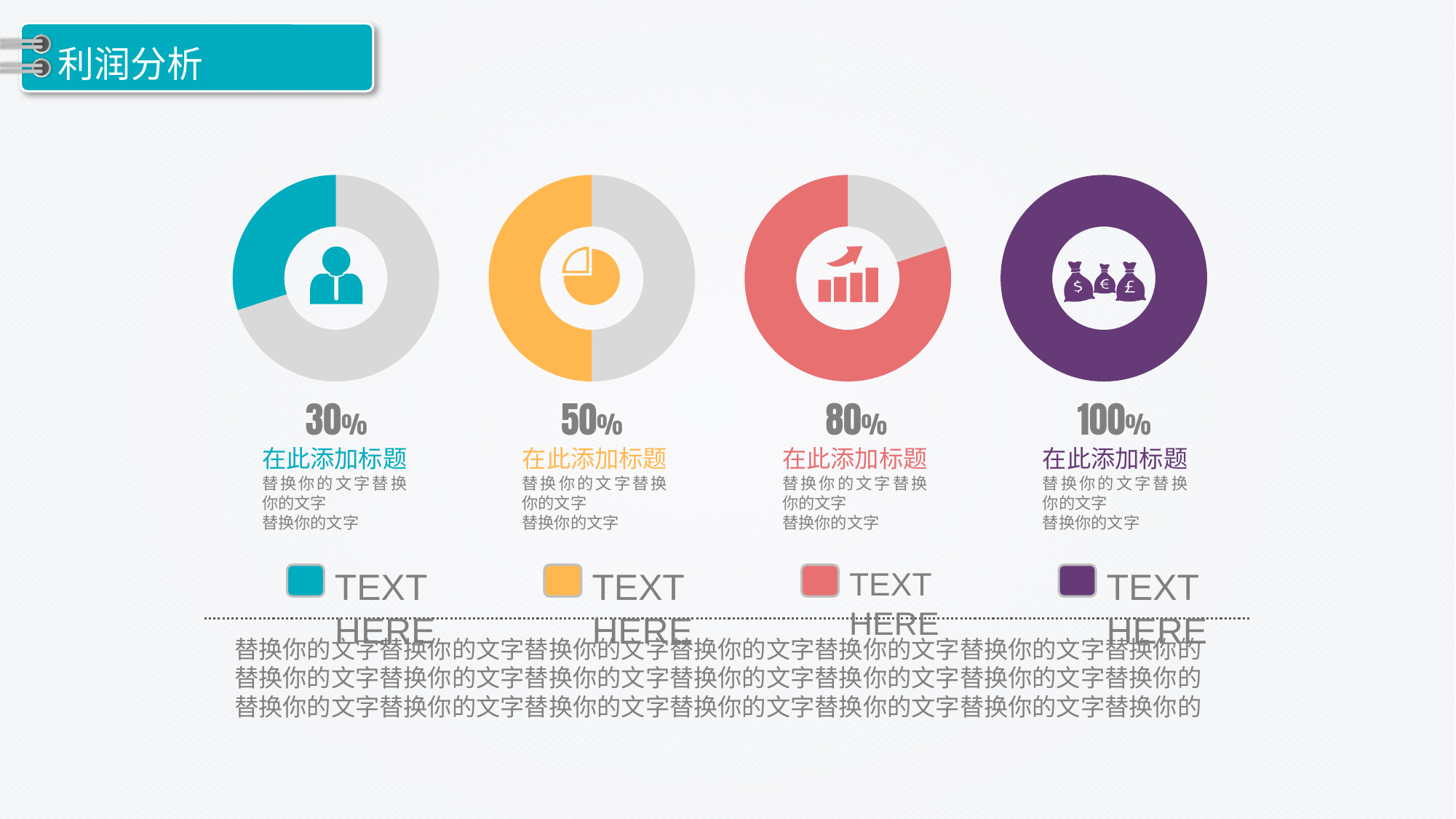

利润分析

### Chart

| Category | 列1 |
|---|---|
| 第一季度 | 70.0 |
| 第二季度 | 30.0 |

### Chart

| Category | 列1 |
|---|---|
| 第一季度 | 50.0 |
| 第二季度 | 50.0 |

### Chart

| Category | 列1 |
|---|---|
| 第一季度 | 20.0 |
| 第二季度 | 80.0 |

### Chart

| Category | 列1 |
|---|---|
| 第一季度 | 0.0 |
| 第二季度 | 100.0 |

30%
50%
80%
100%
在此添加标题
替换你的文字替换你的文字
替换你的文字

在此添加标题
替换你的文字替换你的文字
替换你的文字

在此添加标题
替换你的文字替换你的文字
替换你的文字

在此添加标题
替换你的文字替换你的文字
替换你的文字

TEXT HERE

TEXT HERE

TEXT HERE

TEXT HERE

替换你的文字替换你的文字替换你的文字替换你的文字替换你的文字替换你的文字替换你的
替换你的文字替换你的文字替换你的文字替换你的文字替换你的文字替换你的文字替换你的
替换你的文字替换你的文字替换你的文字替换你的文字替换你的文字替换你的文字替换你的